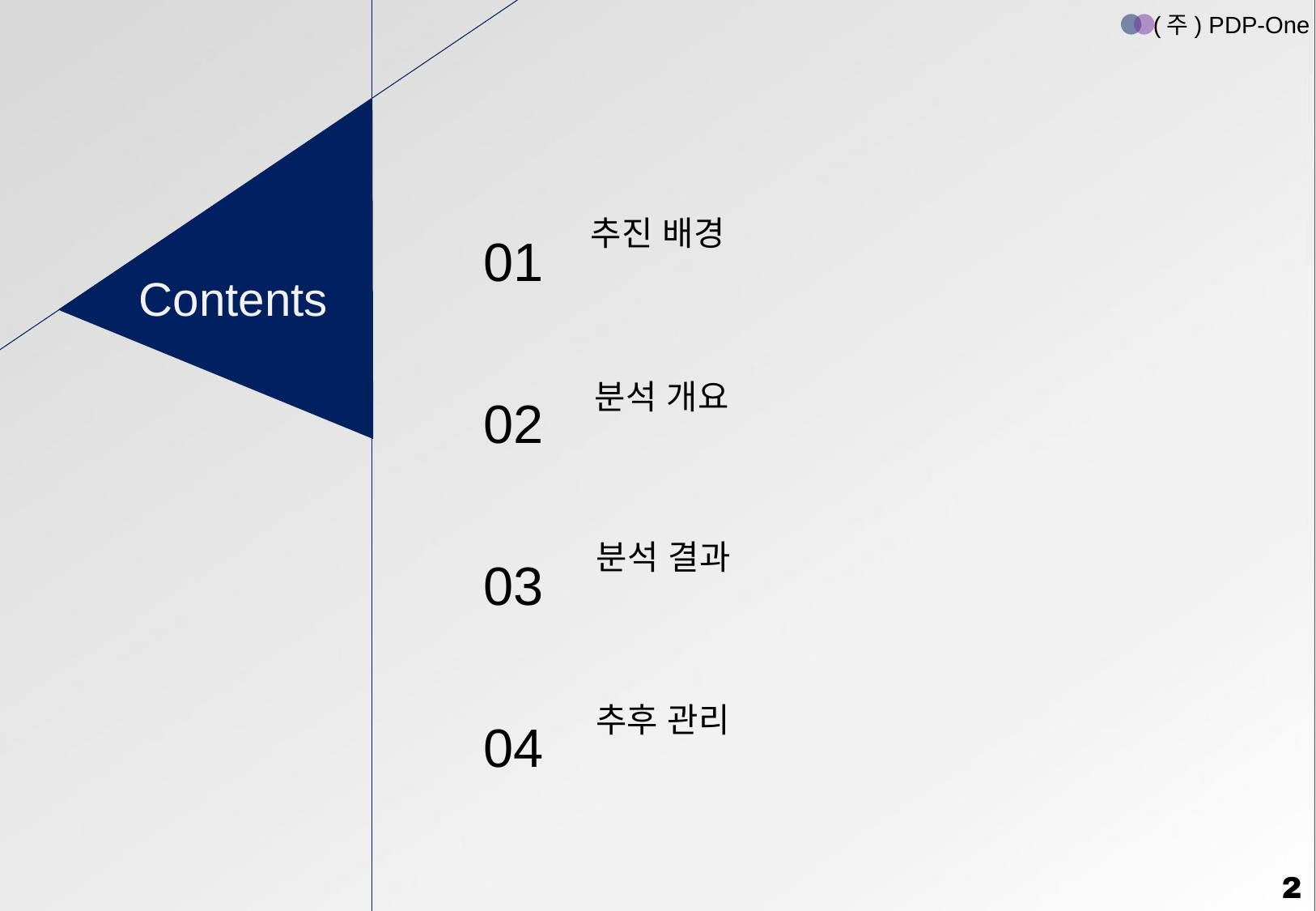

(주) PDP-One

01
02
03
04

추진 배경
Contents
분석 개요
분석 결과
추후 관리
2